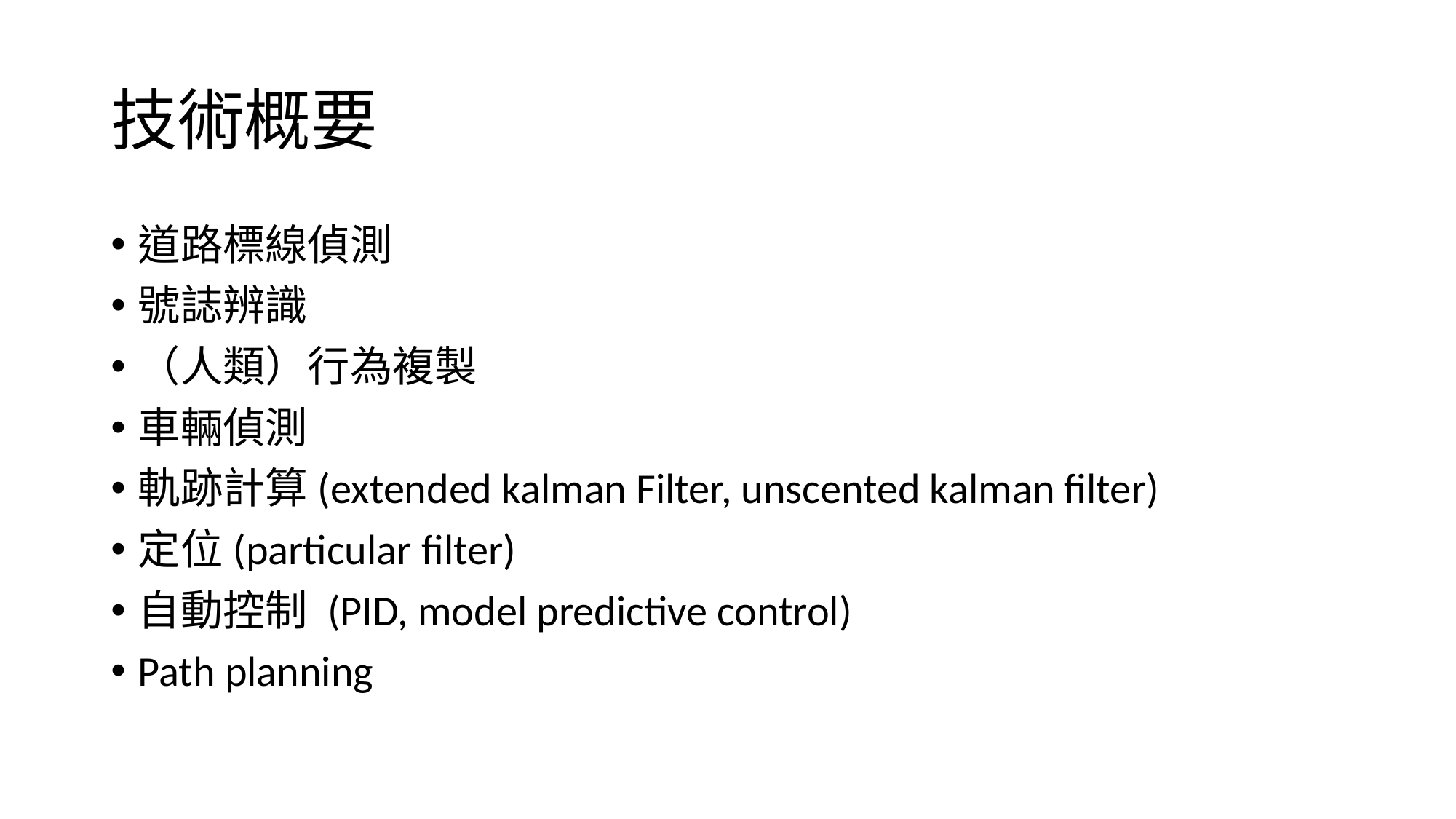

# 技術概要
道路標線偵測
號誌辨識
（人類）行為複製
車輛偵測
軌跡計算(extended kalman Filter, unscented kalman filter)
定位(particular filter)
自動控制 (PID, model predictive control)
Path planning